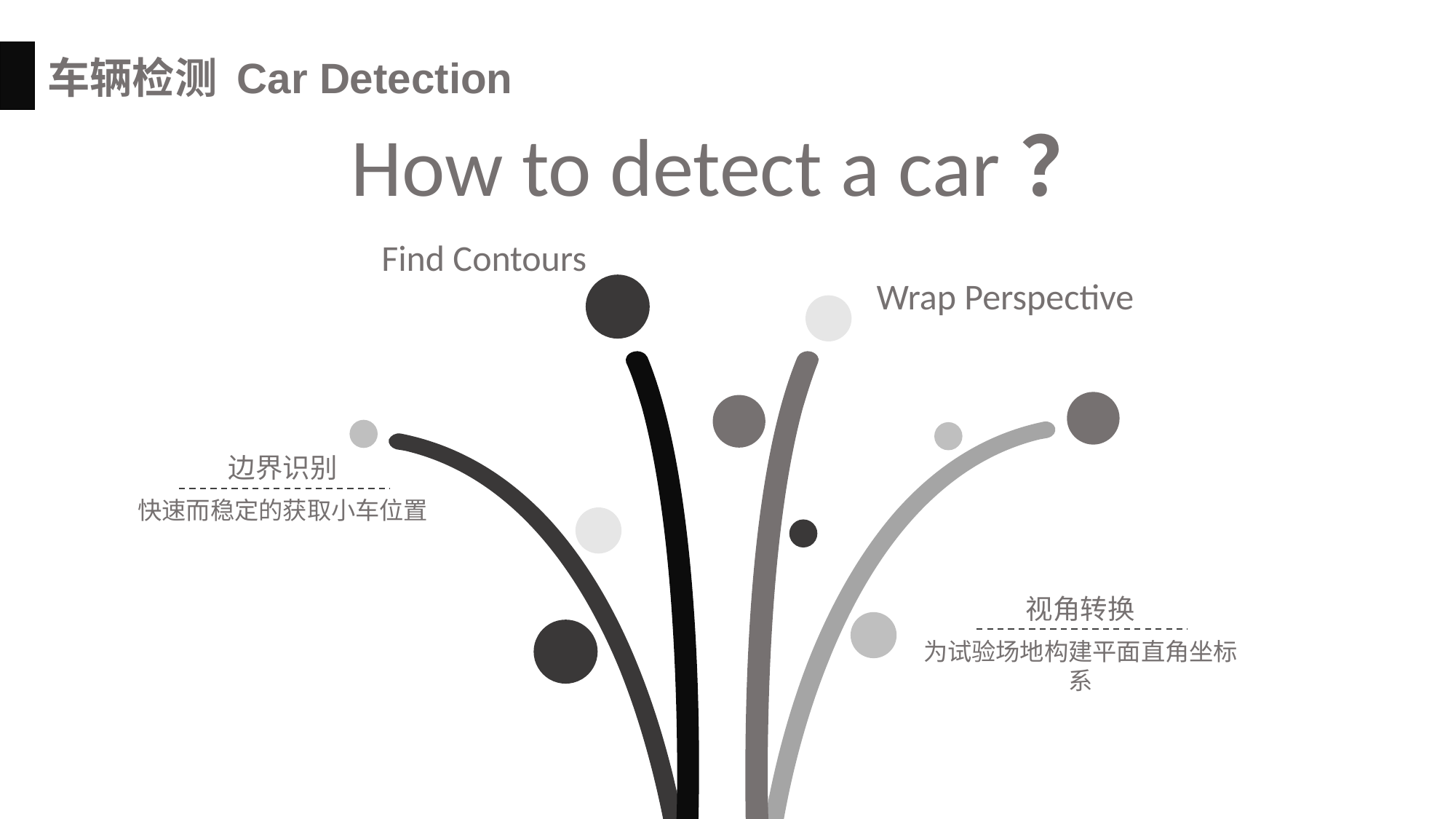

车辆检测 Car Detection
How to detect a car？
Find Contours
Wrap Perspective

边界识别
快速而稳定的获取小车位置

视角转换
为试验场地构建平面直角坐标系